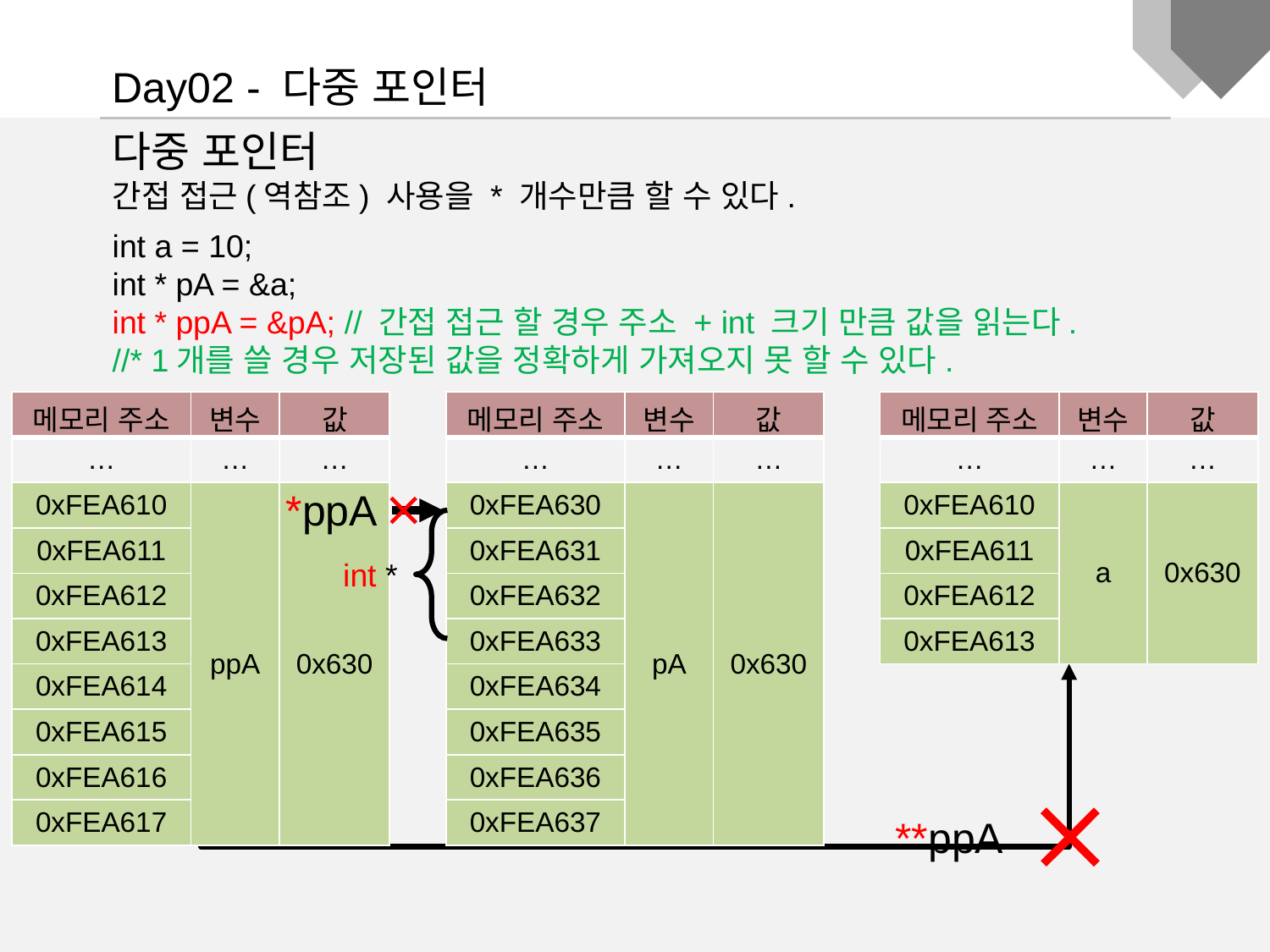

Day02 - 다중 포인터
다중 포인터
간접 접근(역참조) 사용을 * 개수만큼 할 수 있다.
int a = 10;
int * pA = &a;
int * ppA = &pA; // 간접 접근 할 경우 주소 + int 크기 만큼 값을 읽는다.
//* 1개를 쓸 경우 저장된 값을 정확하게 가져오지 못 할 수 있다.
| 메모리 주소 | 변수 | 값 |
| --- | --- | --- |
| … | … | … |
| 0xFEA610 | ppA | 0x630 |
| 0xFEA611 |  |  |
| 0xFEA612 |  |  |
| 0xFEA613 |  |  |
| 0xFEA614 |  |  |
| 0xFEA615 |  |  |
| 0xFEA616 |  |  |
| 0xFEA617 |  |  |
| 메모리 주소 | 변수 | 값 |
| --- | --- | --- |
| … | … | … |
| 0xFEA630 | pA | 0x630 |
| 0xFEA631 |  |  |
| 0xFEA632 |  |  |
| 0xFEA633 |  |  |
| 0xFEA634 |  |  |
| 0xFEA635 |  |  |
| 0xFEA636 |  |  |
| 0xFEA637 |  |  |
| 메모리 주소 | 변수 | 값 |
| --- | --- | --- |
| … | … | … |
| 0xFEA610 | a | 0x630 |
| 0xFEA611 |  |  |
| 0xFEA612 |  |  |
| 0xFEA613 |  |  |
*ppA

int *

**ppA